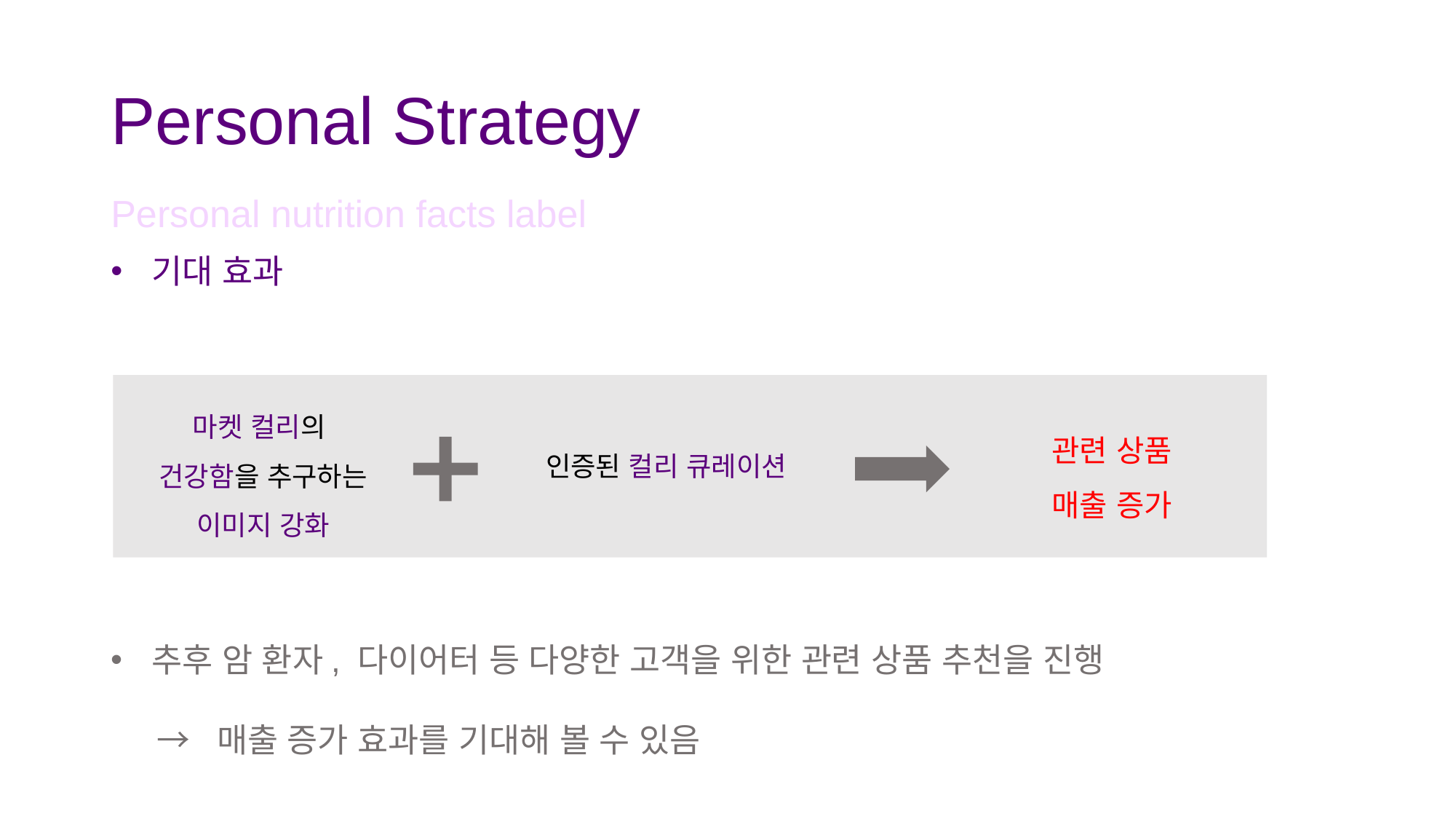

# Personal Strategy
Personal nutrition facts label
기대 효과

마켓 컬리의
건강함을 추구하는
이미지 강화
관련 상품
매출 증가

인증된 컬리 큐레이션

추후 암 환자, 다이어터 등 다양한 고객을 위한 관련 상품 추천을 진행
     →  매출 증가 효과를 기대해 볼 수 있음